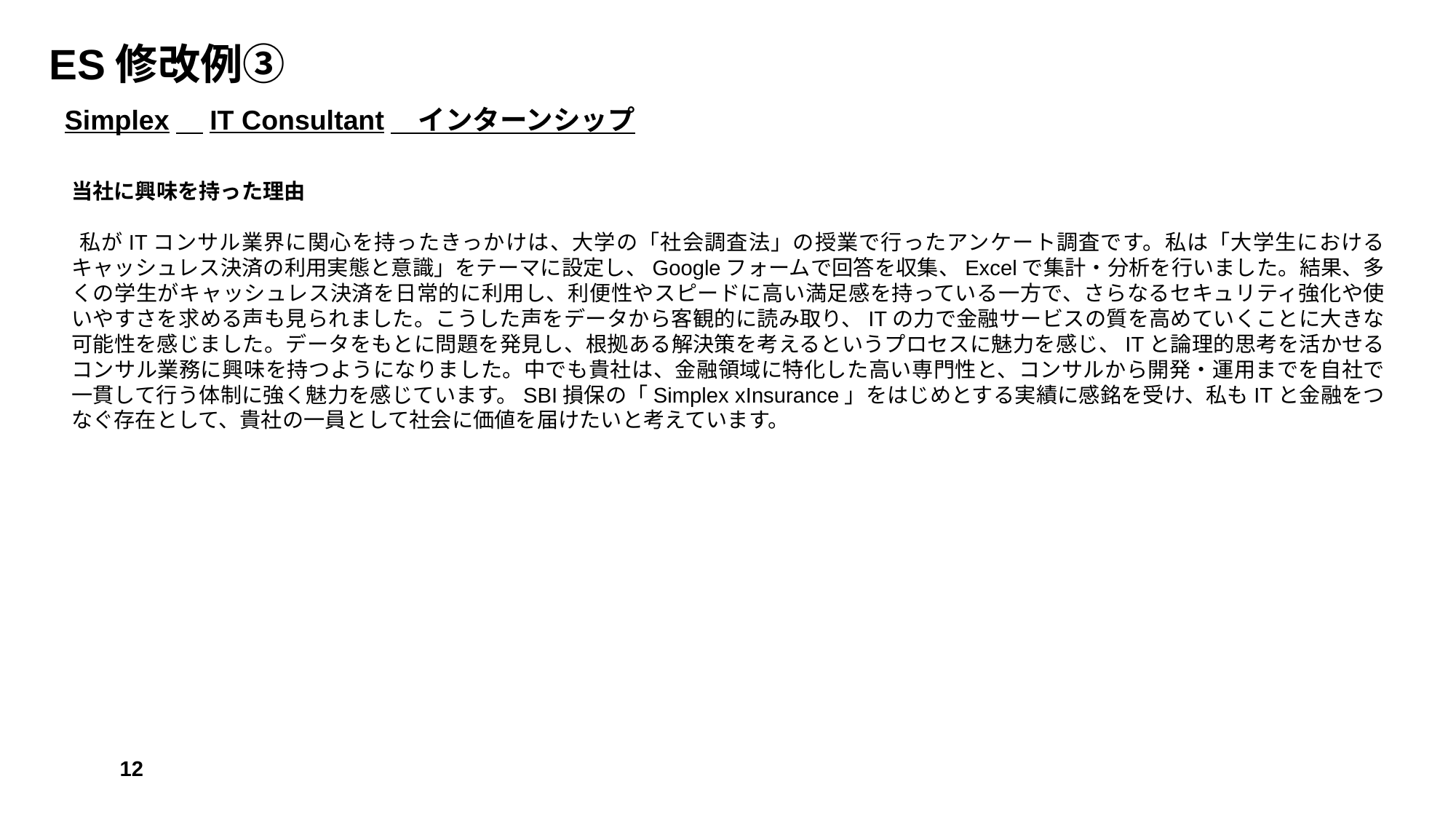

# ES修改例③
Simplex　IT Consultant　インターンシップ
当社に興味を持った理由

私がITコンサル業界に関心を持ったきっかけは、大学の「社会調査法」の授業で行ったアンケート調査です。私は「大学生におけるキャッシュレス決済の利用実態と意識」をテーマに設定し、Googleフォームで回答を収集、Excelで集計・分析を行いました。結果、多くの学生がキャッシュレス決済を日常的に利用し、利便性やスピードに高い満足感を持っている一方で、さらなるセキュリティ強化や使いやすさを求める声も見られました。こうした声をデータから客観的に読み取り、ITの力で金融サービスの質を高めていくことに大きな可能性を感じました。データをもとに問題を発見し、根拠ある解決策を考えるというプロセスに魅力を感じ、ITと論理的思考を活かせるコンサル業務に興味を持つようになりました。中でも貴社は、金融領域に特化した高い専門性と、コンサルから開発・運用までを自社で一貫して行う体制に強く魅力を感じています。SBI損保の「Simplex xInsurance」をはじめとする実績に感銘を受け、私もITと金融をつなぐ存在として、貴社の一員として社会に価値を届けたいと考えています。
12